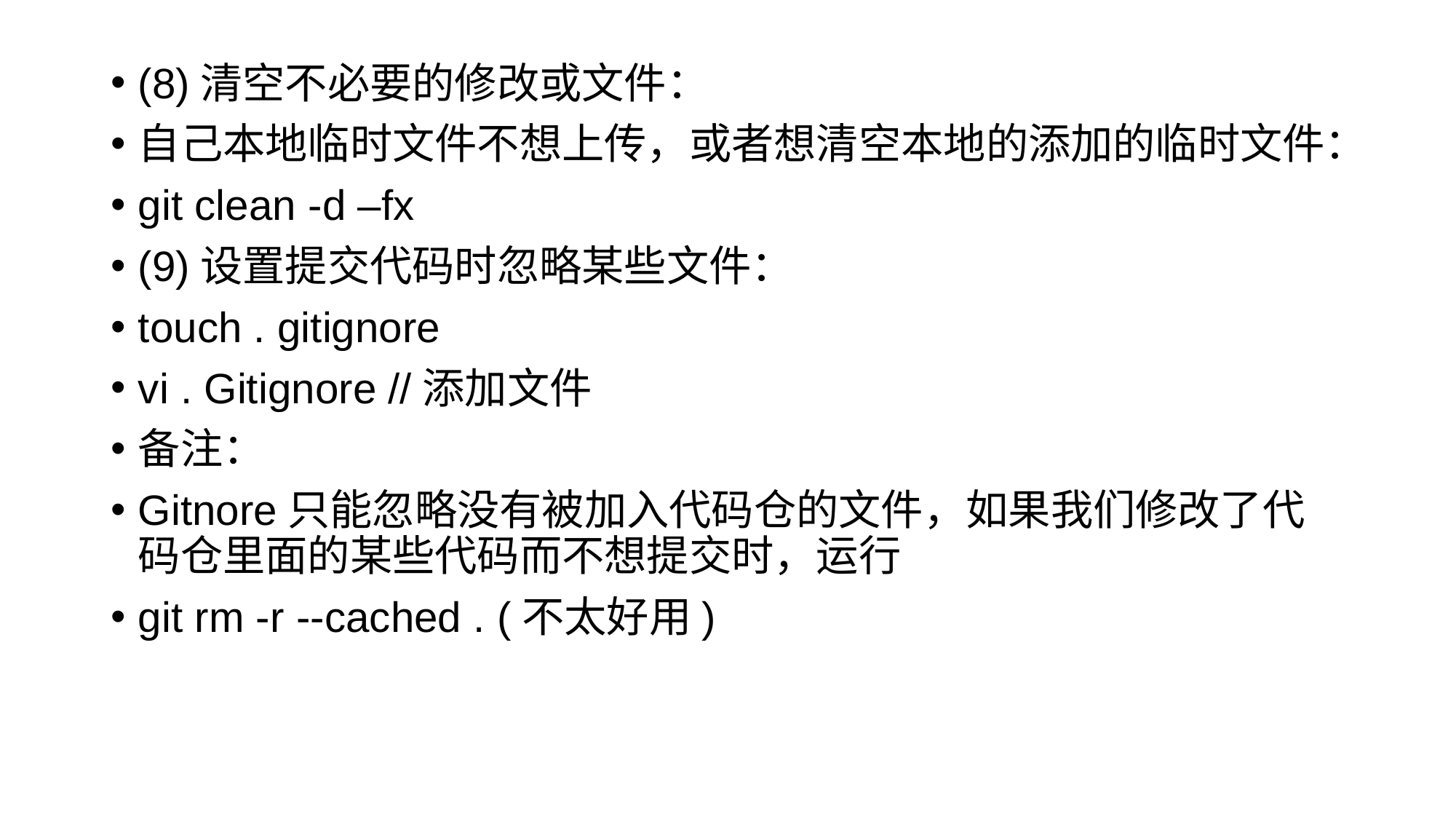

(8)清空不必要的修改或文件：
自己本地临时文件不想上传，或者想清空本地的添加的临时文件：
git clean -d –fx
(9)设置提交代码时忽略某些文件：
touch . gitignore
vi . Gitignore //添加文件
备注：
Gitnore只能忽略没有被加入代码仓的文件，如果我们修改了代码仓里面的某些代码而不想提交时，运行
git rm -r --cached . (不太好用)